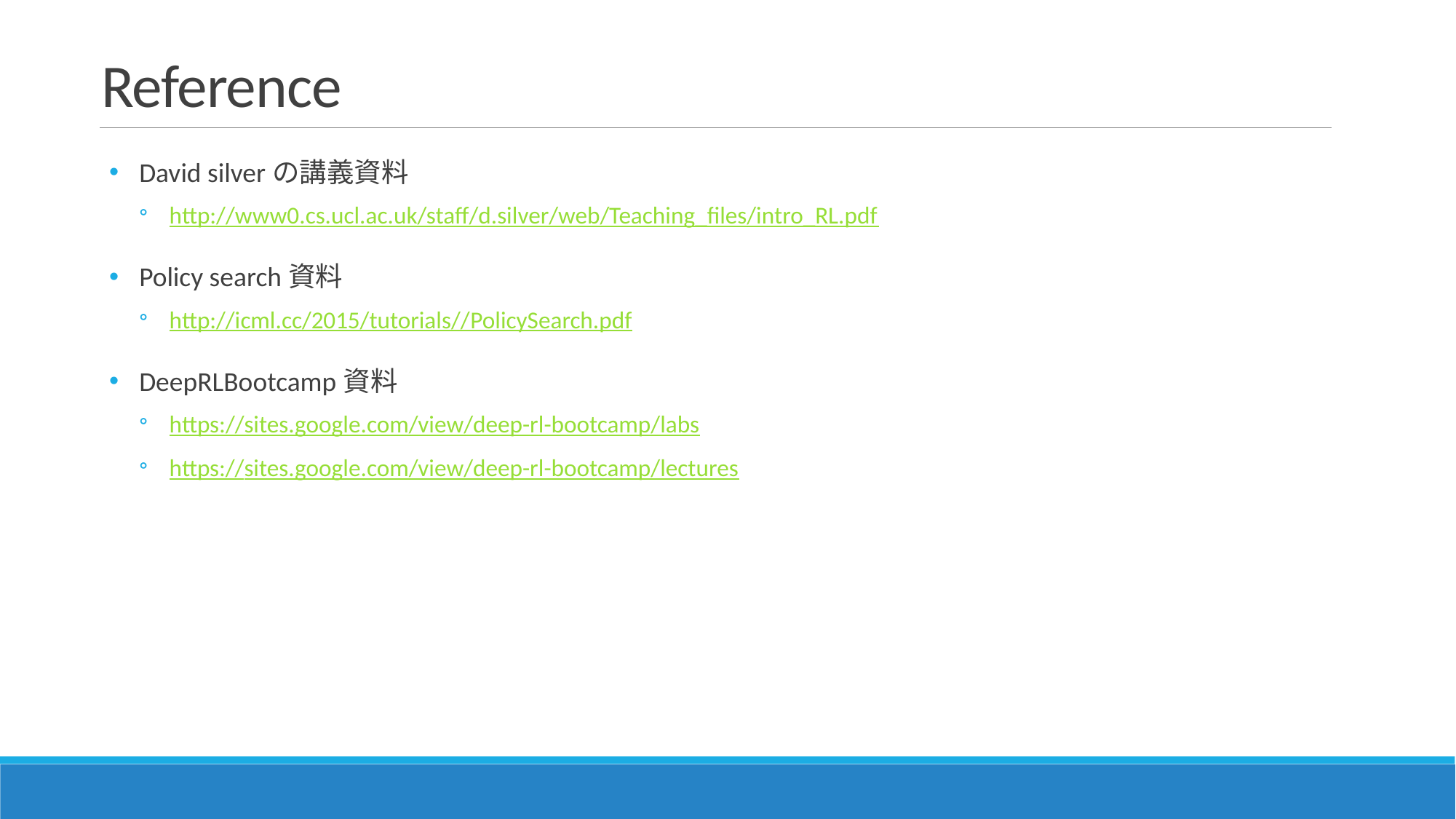

# Reference
David silverの講義資料
http://www0.cs.ucl.ac.uk/staff/d.silver/web/Teaching_files/intro_RL.pdf
Policy search資料
http://icml.cc/2015/tutorials//PolicySearch.pdf
DeepRLBootcamp資料
https://sites.google.com/view/deep-rl-bootcamp/labs
https://sites.google.com/view/deep-rl-bootcamp/lectures